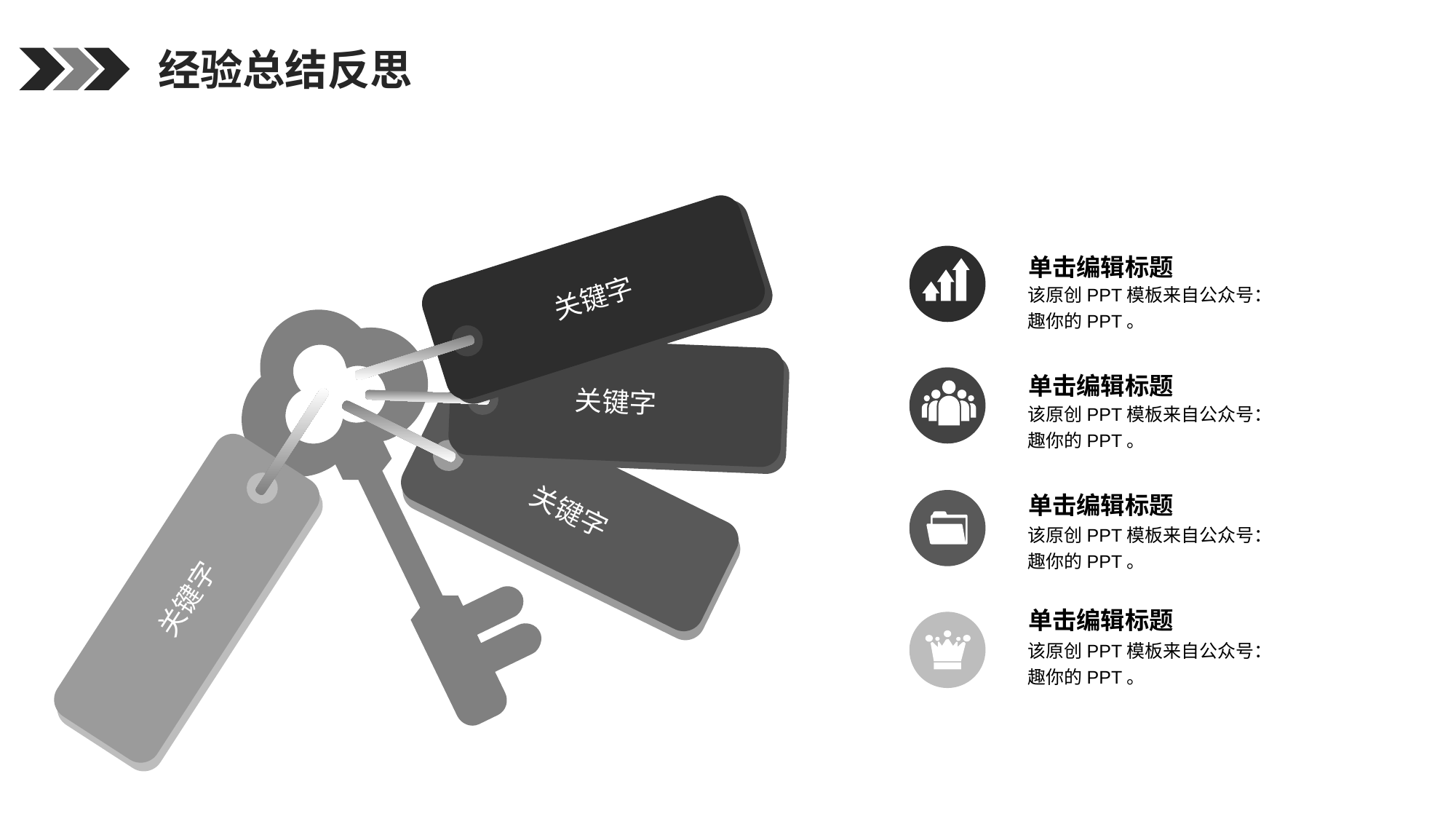

经验总结反思

单击编辑标题

关键字

该原创PPT模板来自公众号：趣你的PPT。

关键字

单击编辑标题

该原创PPT模板来自公众号：趣你的PPT。

关键字

单击编辑标题

关键字

该原创PPT模板来自公众号：趣你的PPT。
单击编辑标题

该原创PPT模板来自公众号：趣你的PPT。